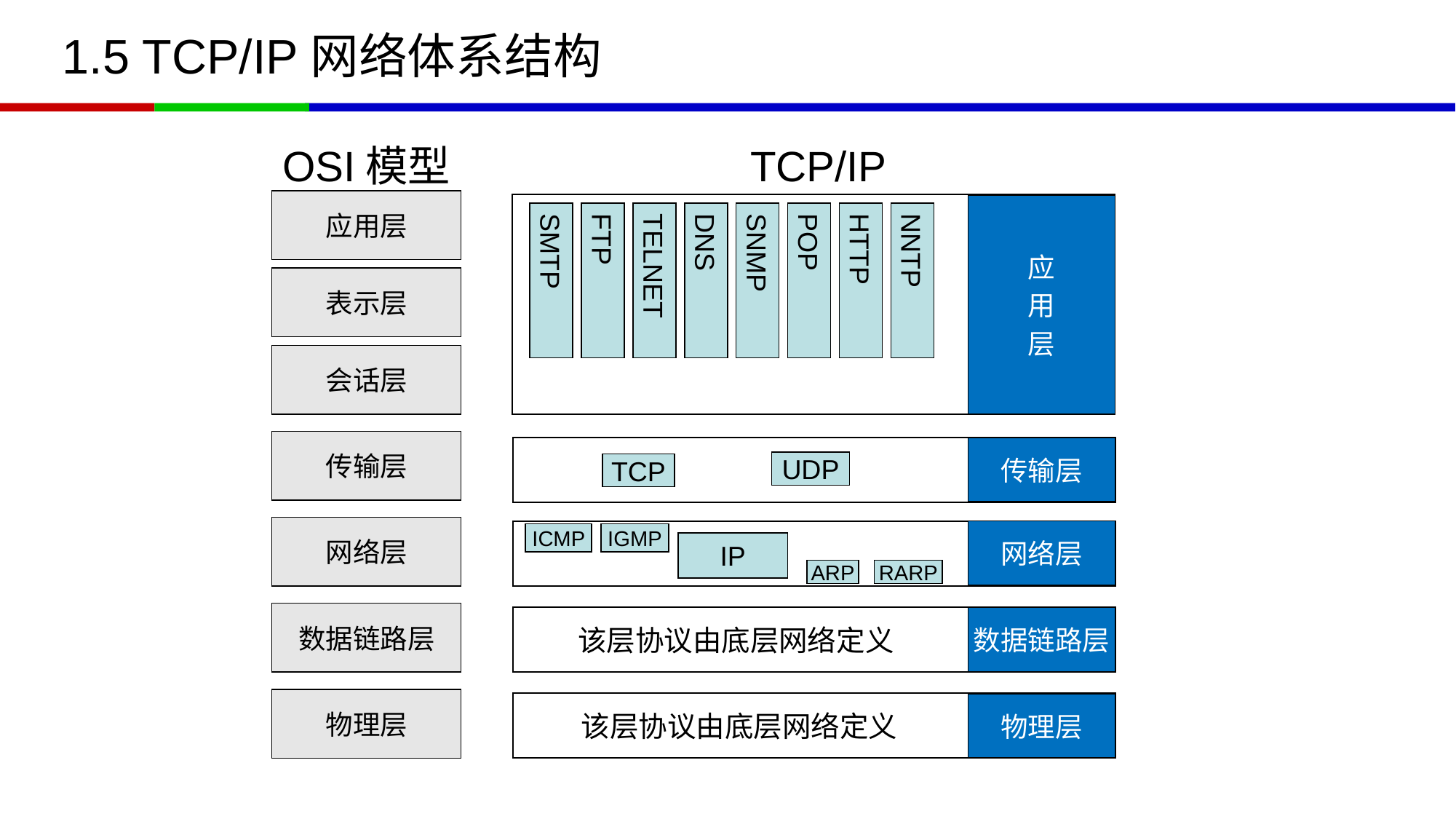

# 1.5 TCP/IP网络体系结构
OSI模型
TCP/IP
应用层

应
用
层
SMTP
FTP
TELNET
DNS
SNMP
POP
HTTP
NNTP
表示层
会话层
传输层

传输层
UDP
TCP
网络层
网络层

IGMP
ICMP
IP
ARP
RARP
数据链路层
数据链路层

该层协议由底层网络定义
物理层

物理层
该层协议由底层网络定义
51